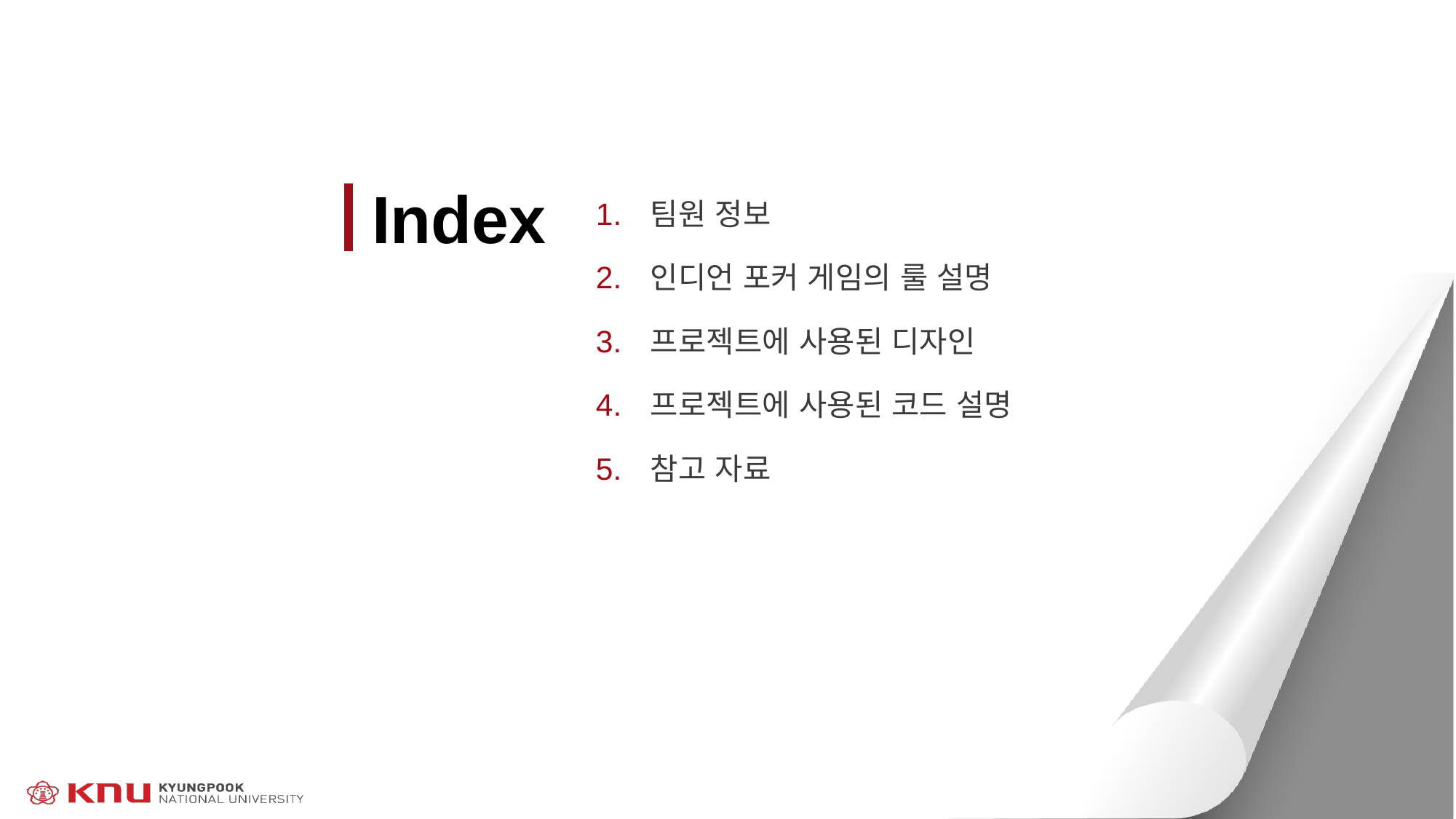

Index

팀원 정보
인디언 포커 게임의 룰 설명
프로젝트에 사용된 디자인
프로젝트에 사용된 코드 설명
참고 자료